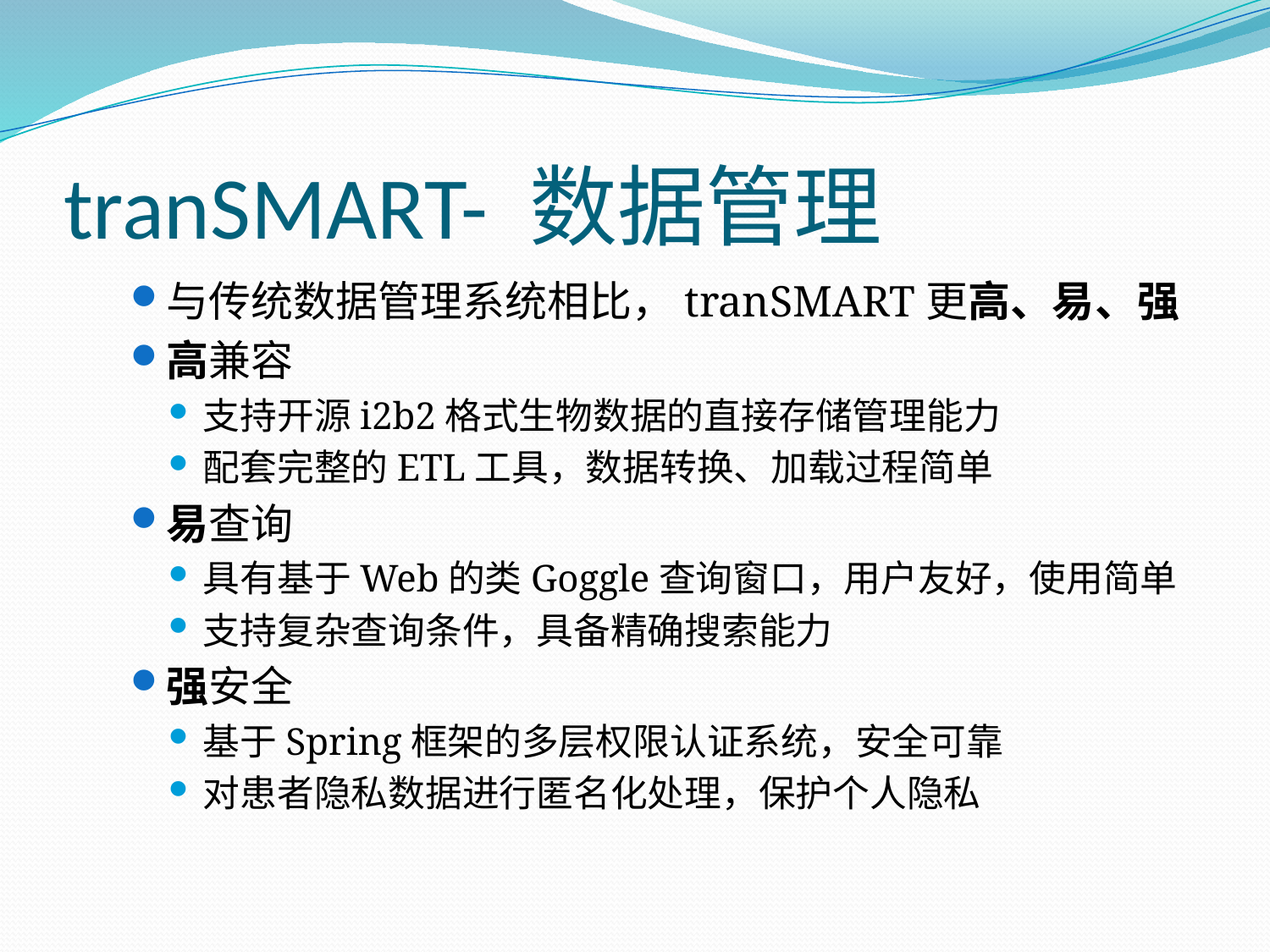

# tranSMART- 数据管理
与传统数据管理系统相比，tranSMART更高、易、强
高兼容
支持开源i2b2格式生物数据的直接存储管理能力
配套完整的ETL工具，数据转换、加载过程简单
易查询
具有基于Web的类Goggle查询窗口，用户友好，使用简单
支持复杂查询条件，具备精确搜索能力
强安全
基于Spring框架的多层权限认证系统，安全可靠
对患者隐私数据进行匿名化处理，保护个人隐私